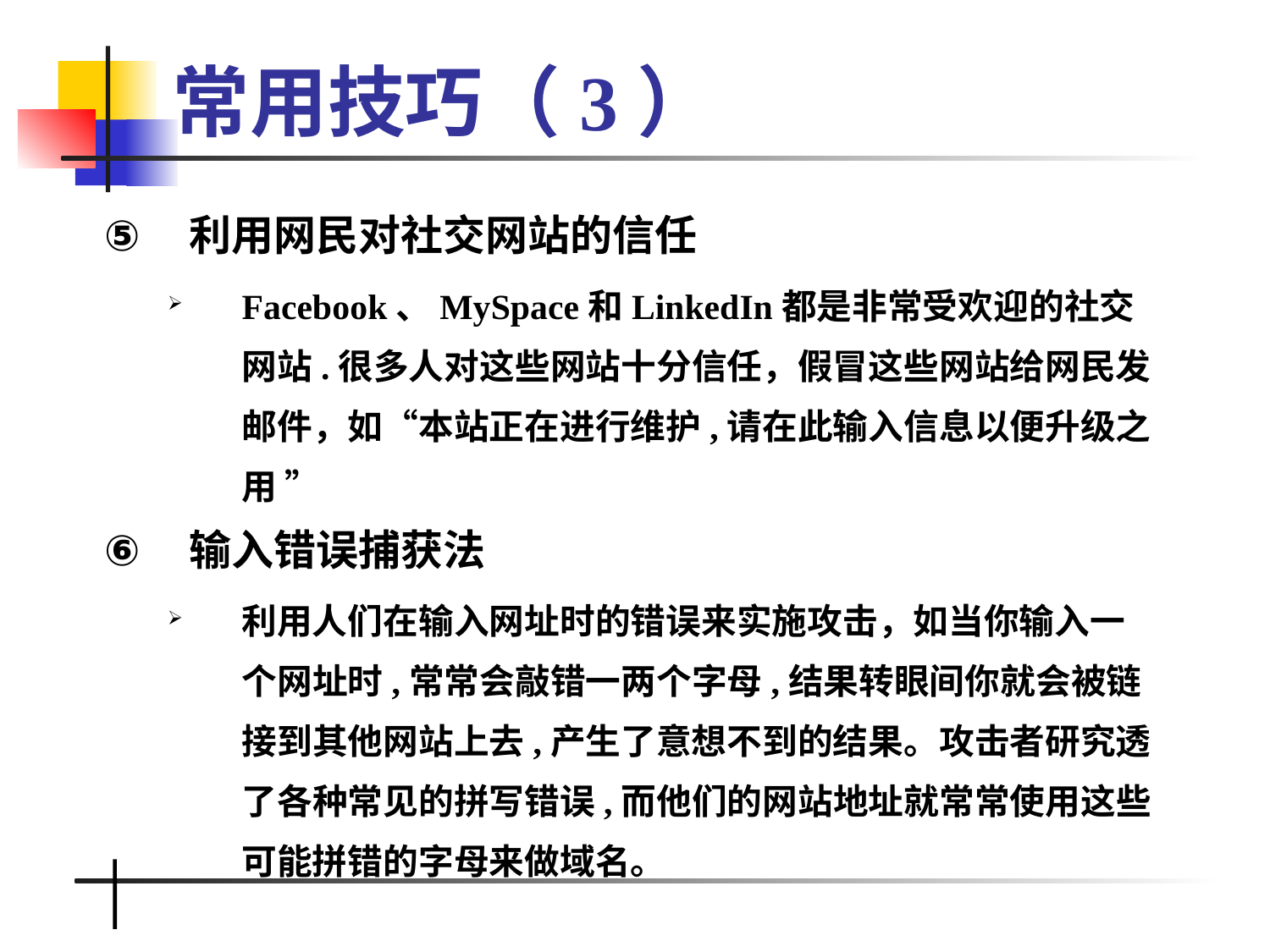

# 常用技巧（3）
利用网民对社交网站的信任
Facebook、MySpace和LinkedIn都是非常受欢迎的社交网站.很多人对这些网站十分信任，假冒这些网站给网民发邮件，如“本站正在进行维护,请在此输入信息以便升级之用 ”
输入错误捕获法
利用人们在输入网址时的错误来实施攻击，如当你输入一个网址时,常常会敲错一两个字母,结果转眼间你就会被链接到其他网站上去,产生了意想不到的结果。攻击者研究透了各种常见的拼写错误,而他们的网站地址就常常使用这些可能拼错的字母来做域名。